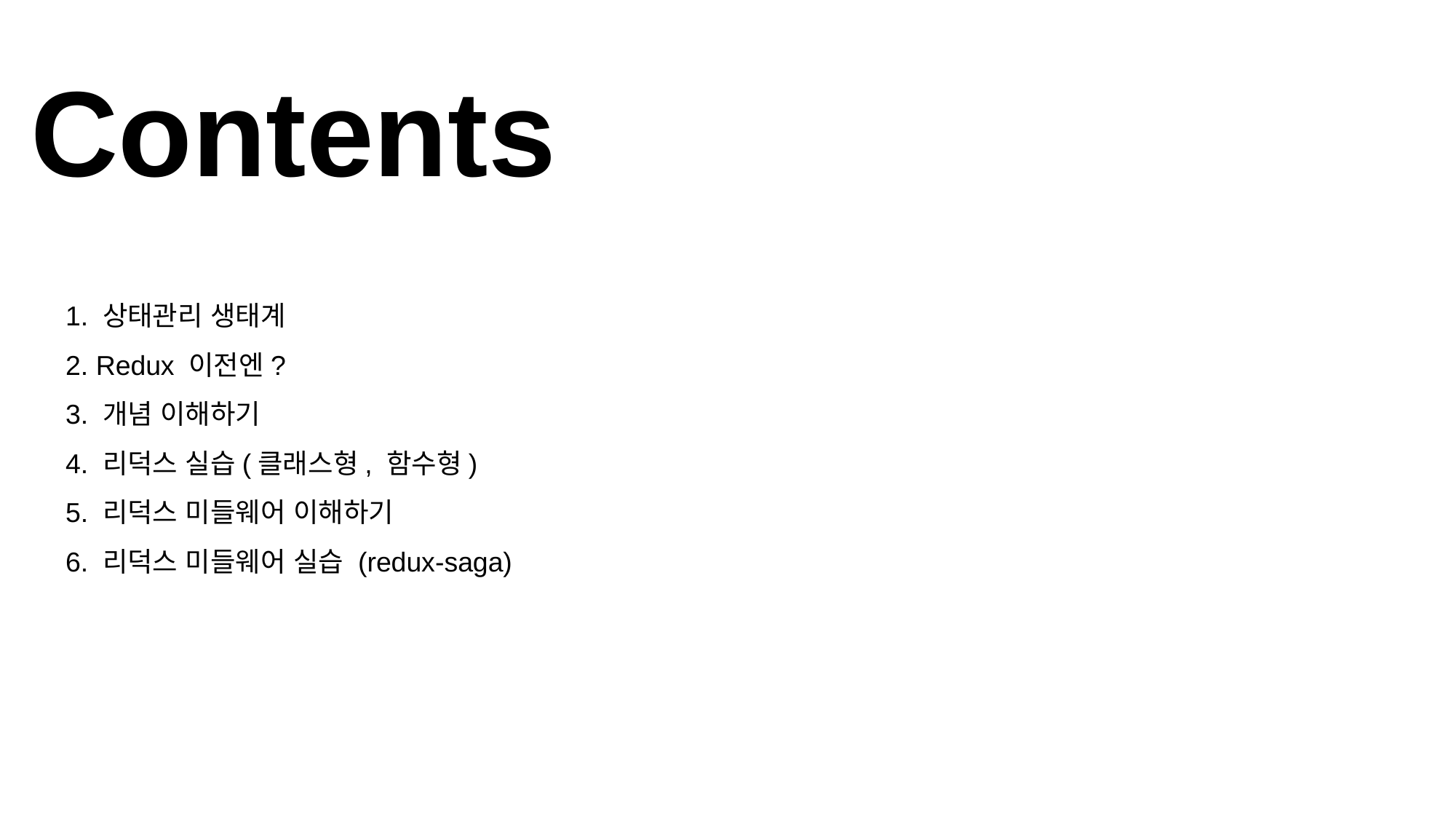

Contents
1. 상태관리 생태계
2. Redux 이전엔?
3. 개념 이해하기
4. 리덕스 실습(클래스형, 함수형)
5. 리덕스 미들웨어 이해하기
6. 리덕스 미들웨어 실습 (redux-saga)